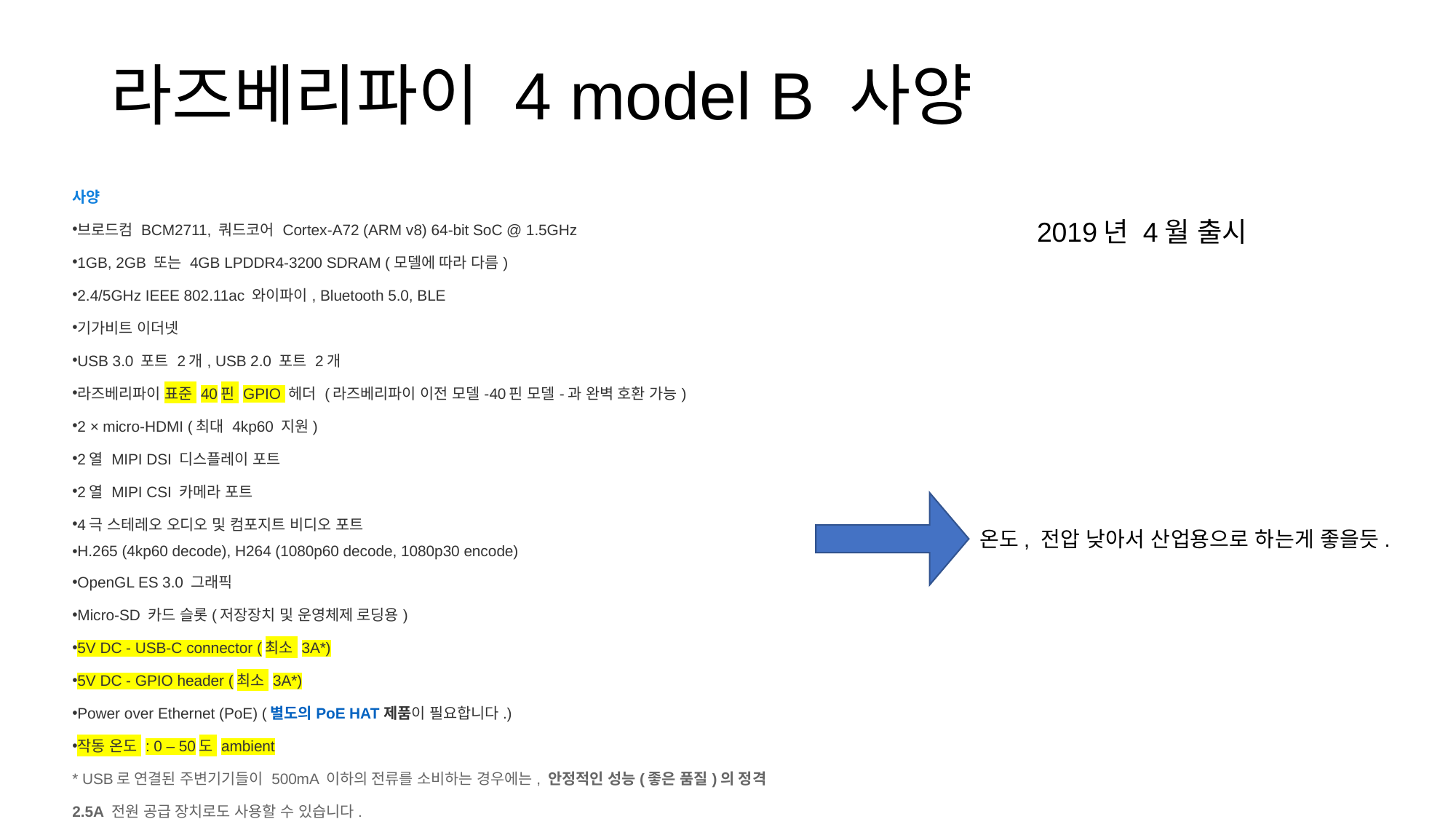

# 라즈베리파이 4 model B 사양
|  |
| --- |
| 사양 |
| 브로드컴 BCM2711, 쿼드코어 Cortex-A72 (ARM v8) 64-bit SoC @ 1.5GHz 1GB, 2GB 또는 4GB LPDDR4-3200 SDRAM (모델에 따라 다름) 2.4/5GHz IEEE 802.11ac 와이파이, Bluetooth 5.0, BLE 기가비트 이더넷 USB 3.0 포트 2개, USB 2.0 포트 2개 라즈베리파이 표준 40핀 GPIO 헤더 (라즈베리파이 이전 모델-40핀 모델-과 완벽 호환 가능) 2 × micro-HDMI (최대 4kp60 지원) 2열 MIPI DSI 디스플레이 포트 2열 MIPI CSI 카메라 포트 4극 스테레오 오디오 및 컴포지트 비디오 포트 H.265 (4kp60 decode), H264 (1080p60 decode, 1080p30 encode) OpenGL ES 3.0 그래픽 Micro-SD 카드 슬롯(저장장치 및 운영체제 로딩용) 5V DC - USB-C connector (최소 3A\*) 5V DC - GPIO header (최소 3A\*) Power over Ethernet (PoE) (별도의 PoE HAT 제품이 필요합니다.) 작동 온도 : 0 – 50도 ambient \* USB로 연결된 주변기기들이 500mA 이하의 전류를 소비하는 경우에는, 안정적인 성능(좋은 품질)의 정격 2.5A 전원 공급 장치로도 사용할 수 있습니다. |
2019년 4월 출시

온도, 전압 낮아서 산업용으로 하는게 좋을듯.